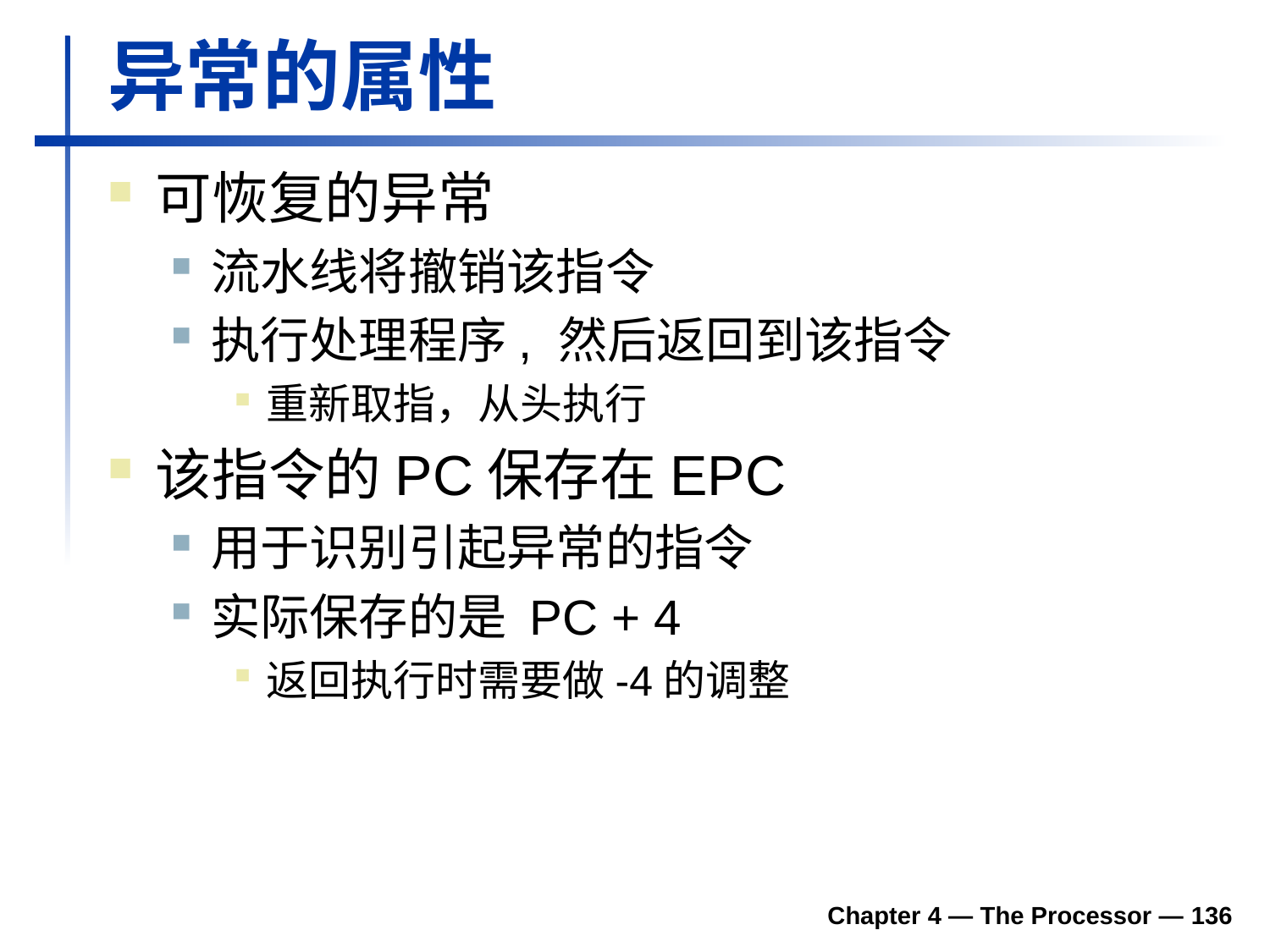

# 异常的属性
可恢复的异常
流水线将撤销该指令
执行处理程序, 然后返回到该指令
重新取指，从头执行
该指令的PC保存在EPC
用于识别引起异常的指令
实际保存的是 PC + 4
返回执行时需要做-4的调整
Chapter 4 — The Processor — 136